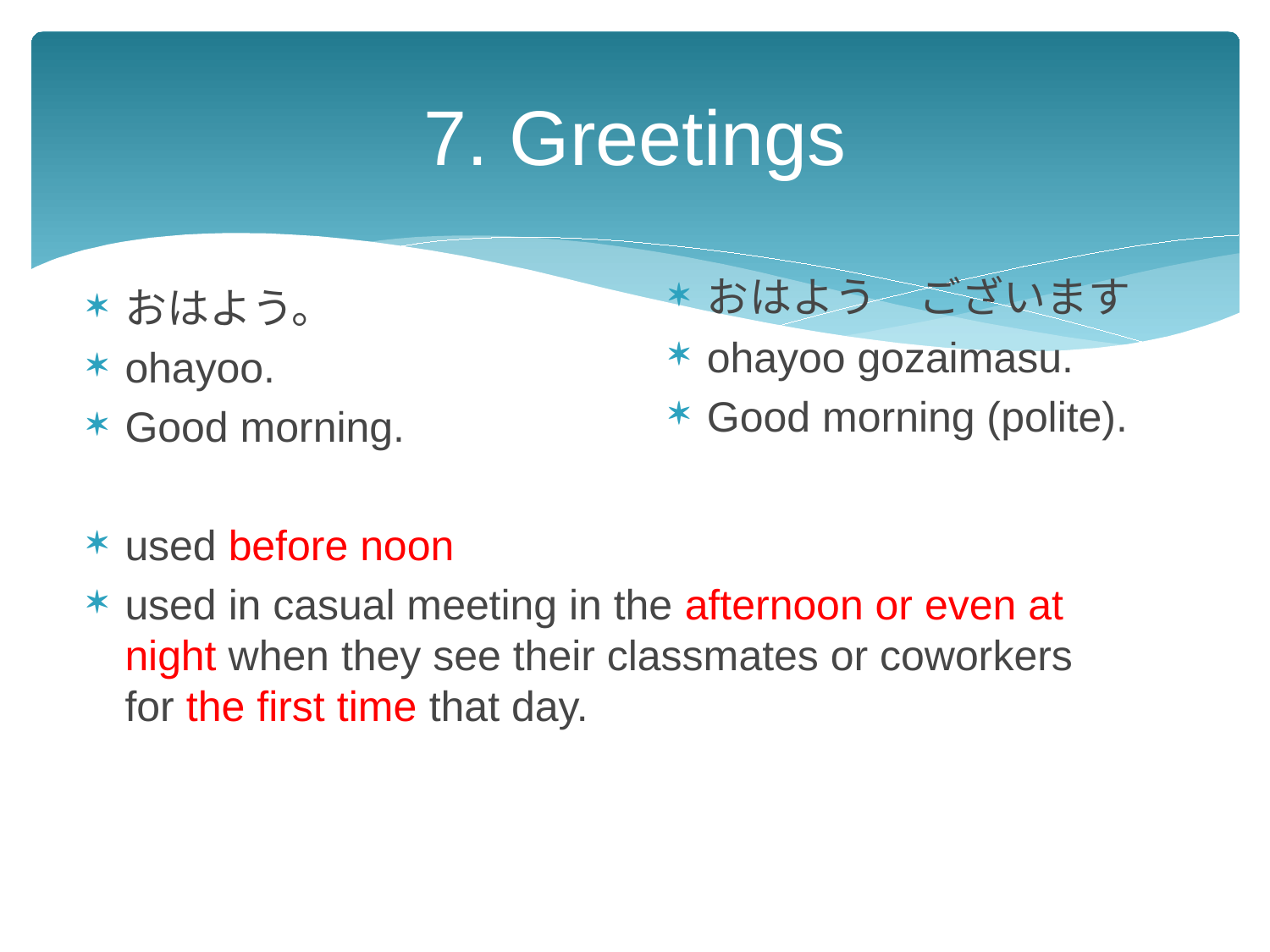

# 7. Greetings
おはよう　ございます
ohayoo gozaimasu.
Good morning (polite).

おはよう。
ohayoo.
Good morning.

used before noon
used in casual meeting in the afternoon or even at night when they see their classmates or coworkers for the first time that day.